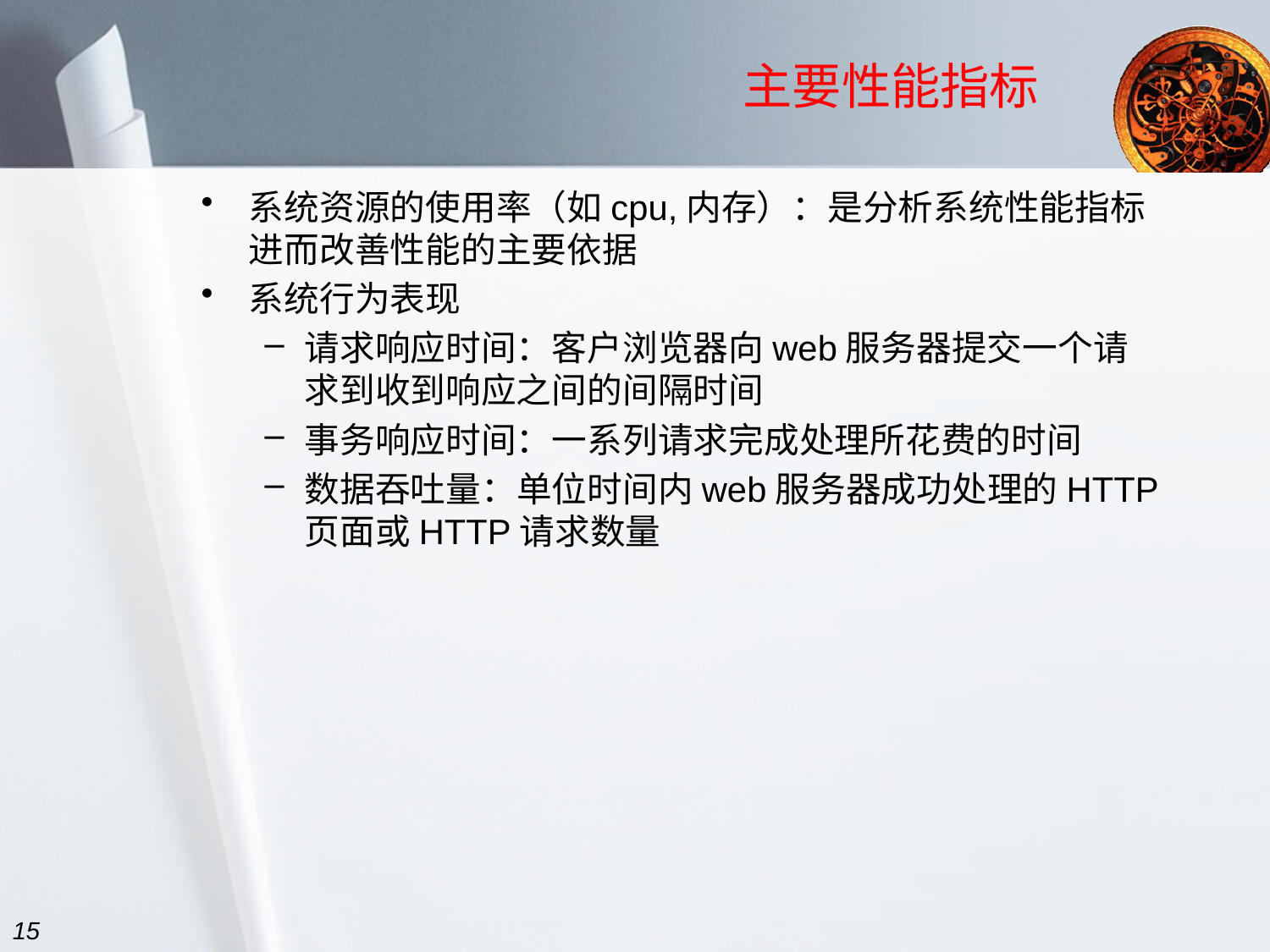

# 主要性能指标
系统资源的使用率（如cpu,内存）：是分析系统性能指标进而改善性能的主要依据
系统行为表现
请求响应时间：客户浏览器向web服务器提交一个请求到收到响应之间的间隔时间
事务响应时间：一系列请求完成处理所花费的时间
数据吞吐量：单位时间内web服务器成功处理的HTTP页面或HTTP请求数量

15